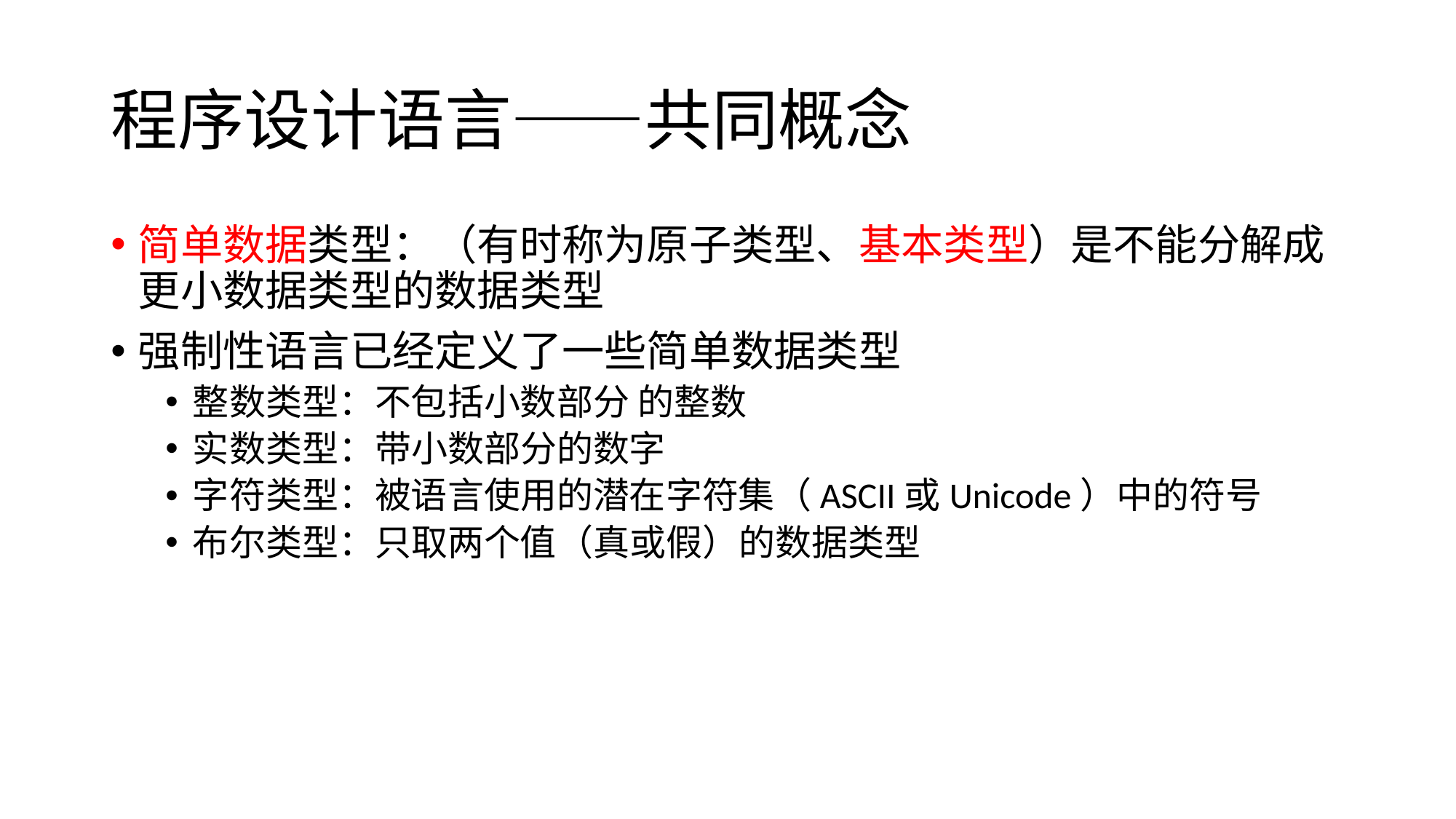

# 程序设计语言——共同概念
简单数据类型：（有时称为原子类型、基本类型）是不能分解成更小数据类型的数据类型
强制性语言已经定义了一些简单数据类型
整数类型：不包括小数部分 的整数
实数类型：带小数部分的数字
字符类型：被语言使用的潜在字符集（ASCII或Unicode）中的符号
布尔类型：只取两个值（真或假）的数据类型